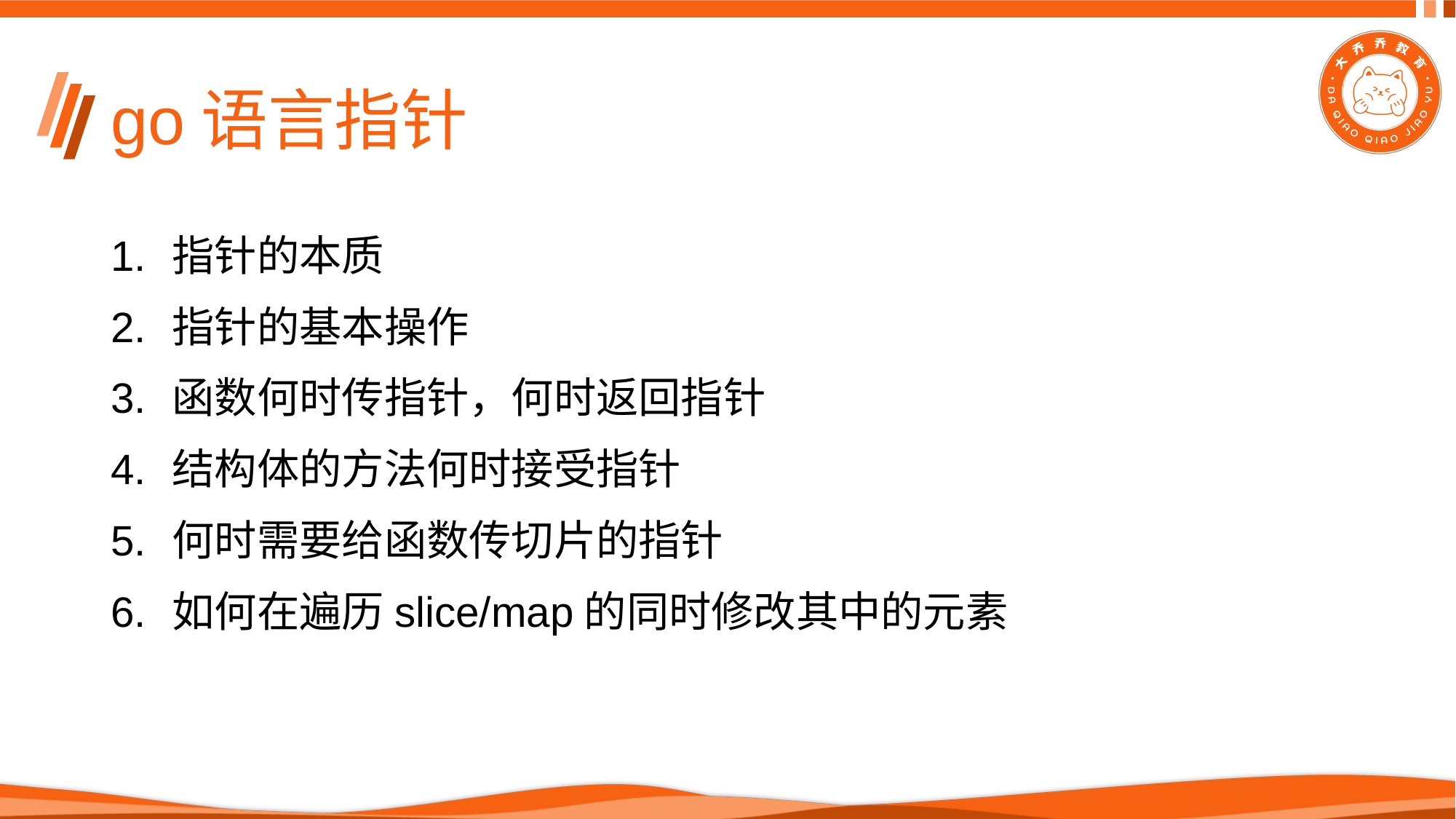

# go语言指针
指针的本质
指针的基本操作
函数何时传指针，何时返回指针
结构体的方法何时接受指针
何时需要给函数传切片的指针
如何在遍历slice/map的同时修改其中的元素